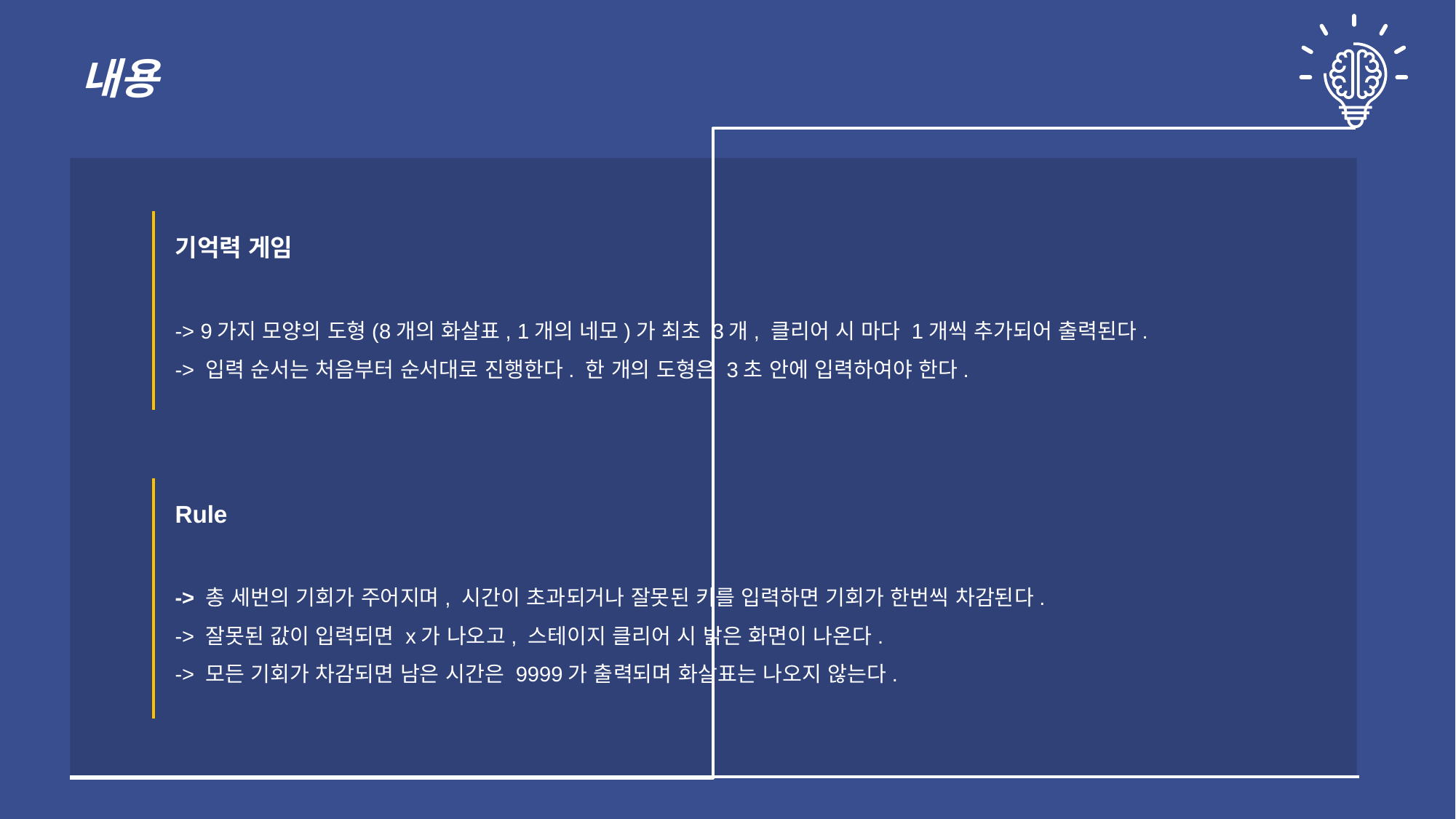

내용
기억력 게임

-> 9가지 모양의 도형(8개의 화살표, 1개의 네모)가 최초 3개, 클리어 시 마다 1개씩 추가되어 출력된다.
-> 입력 순서는 처음부터 순서대로 진행한다. 한 개의 도형은 3초 안에 입력하여야 한다.
Rule

-> 총 세번의 기회가 주어지며, 시간이 초과되거나 잘못된 키를 입력하면 기회가 한번씩 차감된다.
-> 잘못된 값이 입력되면 x가 나오고, 스테이지 클리어 시 밝은 화면이 나온다.
-> 모든 기회가 차감되면 남은 시간은 9999가 출력되며 화살표는 나오지 않는다.